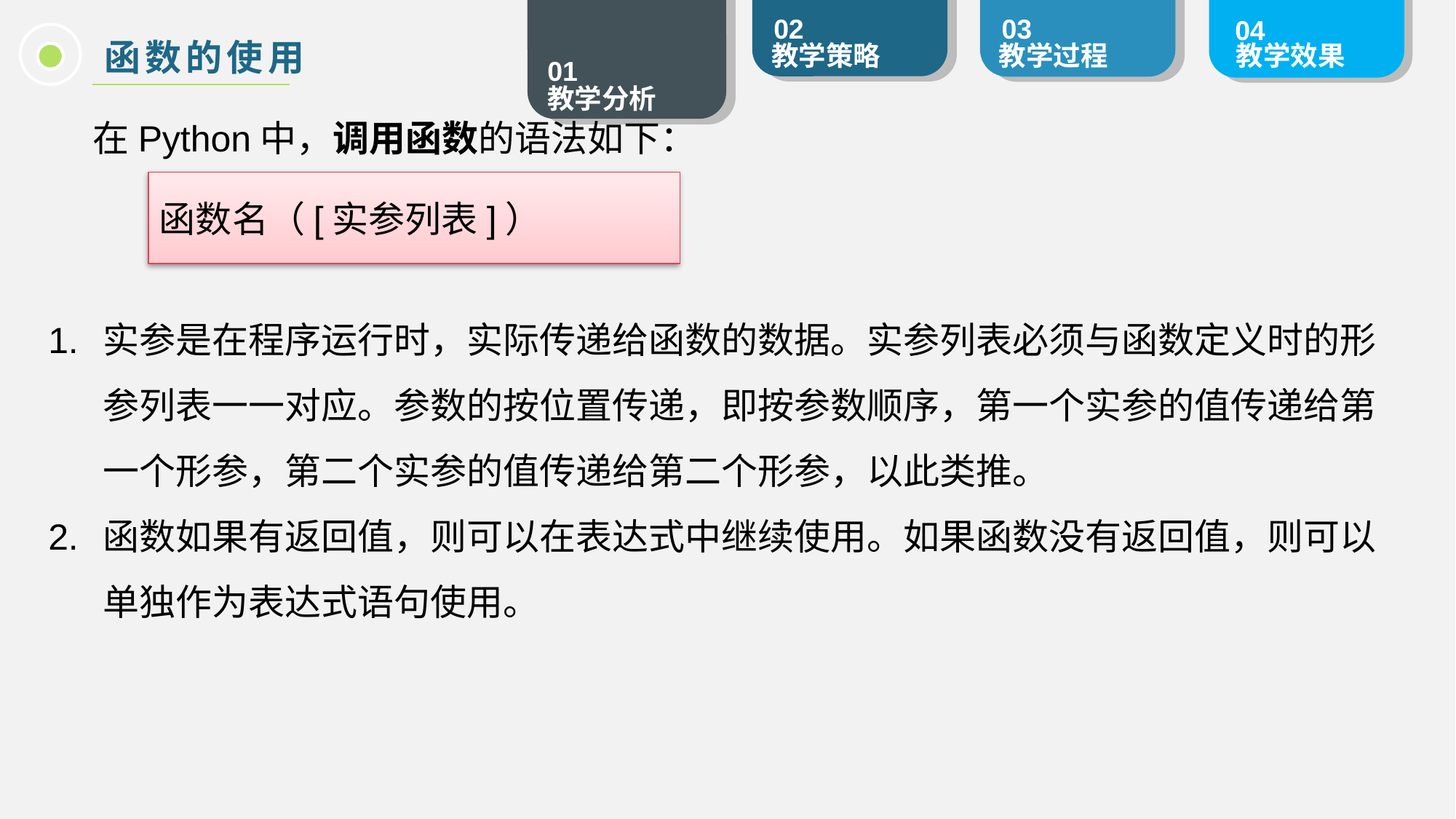

函数的使用
在Python中，调用函数的语法如下：
函数名（[实参列表]）
实参是在程序运行时，实际传递给函数的数据。实参列表必须与函数定义时的形参列表一一对应。参数的按位置传递，即按参数顺序，第一个实参的值传递给第一个形参，第二个实参的值传递给第二个形参，以此类推。
函数如果有返回值，则可以在表达式中继续使用。如果函数没有返回值，则可以单独作为表达式语句使用。